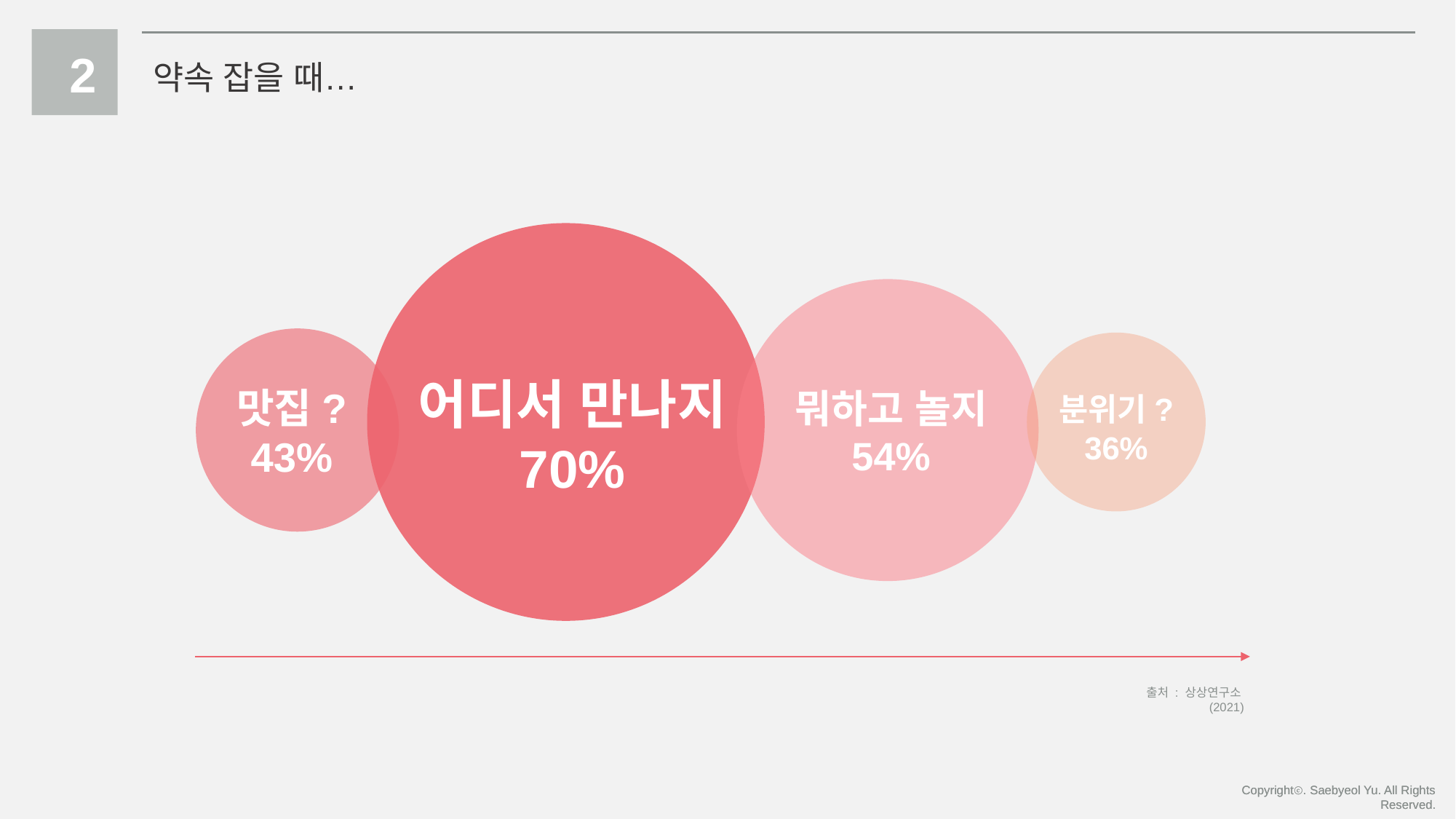

2
약속 잡을 때…

어디서 만나지
70%
맛집? 43%
뭐하고 놀지
54%
분위기?
36%
출처 : 상상연구소(2021)
Copyrightⓒ. Saebyeol Yu. All Rights Reserved.